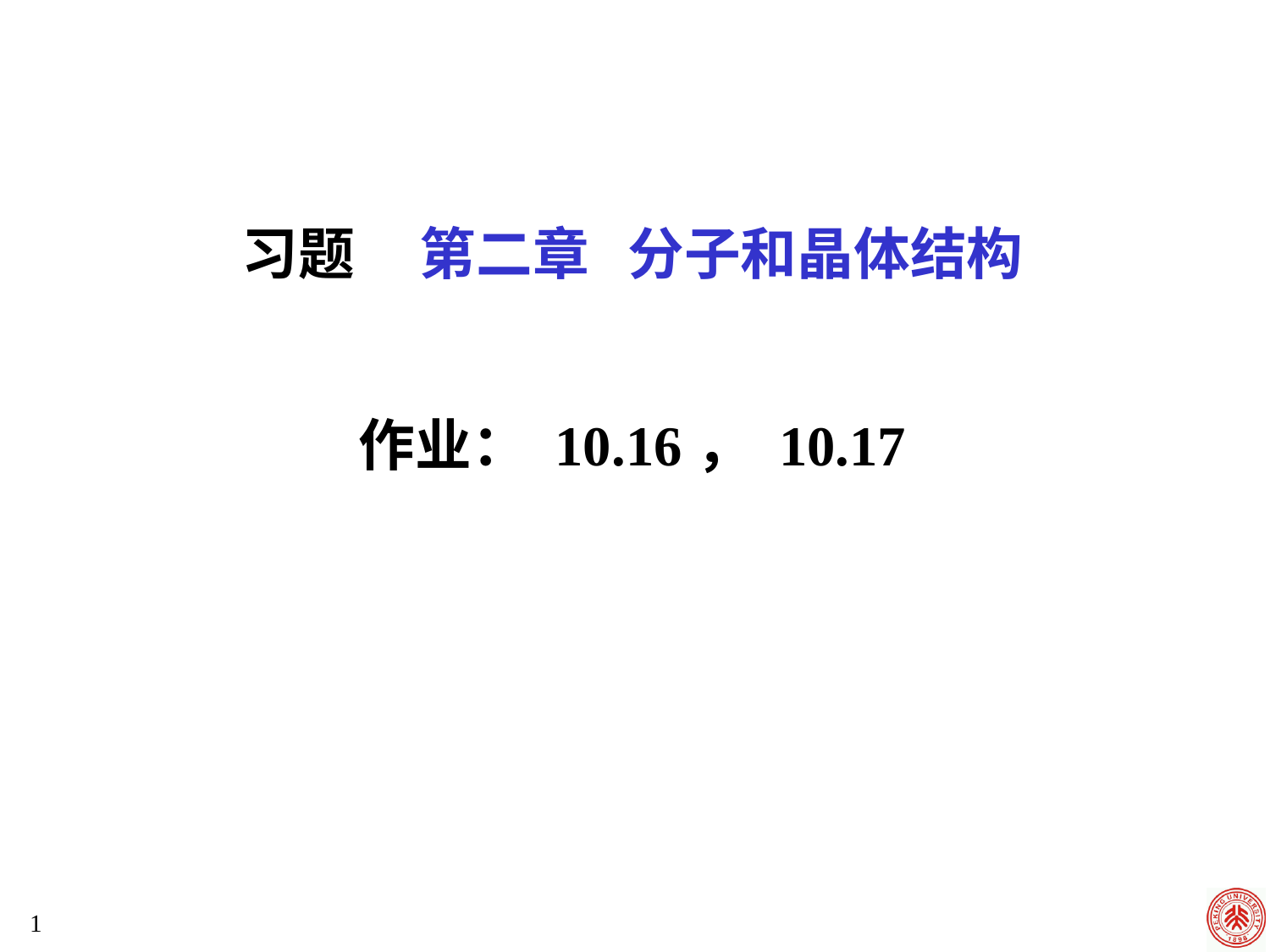

习题     第二章   分子和晶体结构

作业： 10.16， 10.17
1